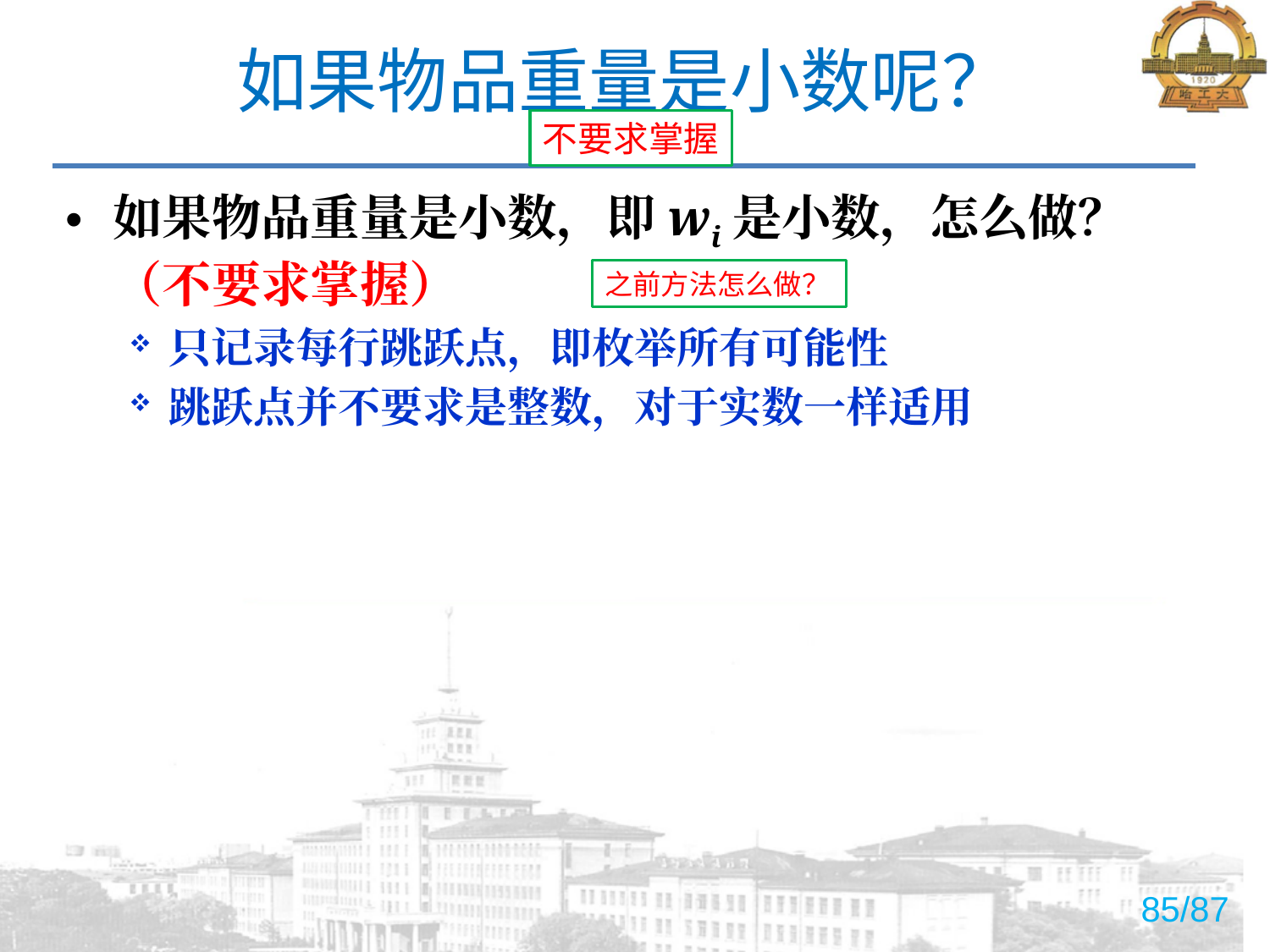

# 如果物品重量是小数呢？
不要求掌握
如果物品重量是小数，即wi是小数，怎么做？ （不要求掌握）
只记录每行跳跃点，即枚举所有可能性
跳跃点并不要求是整数，对于实数一样适用
之前方法怎么做？